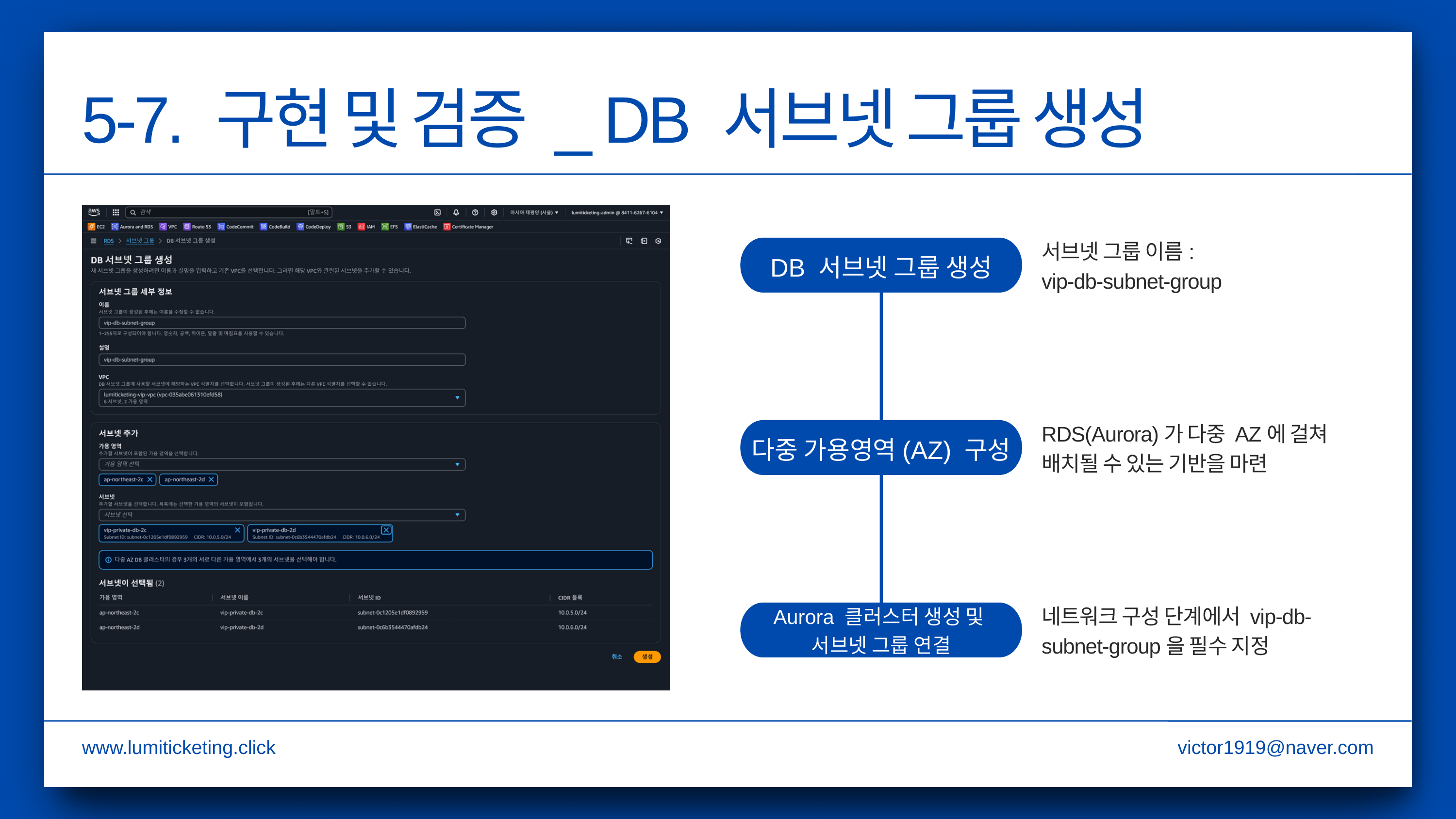

5-7. 구현 및 검증 _ DB 서브넷 그룹 생성

서브넷 그룹 이름:
vip-db-subnet-group

DB 서브넷 그룹 생성

RDS(Aurora)가 다중 AZ에 걸쳐 배치될 수 있는 기반을 마련

다중 가용영역(AZ) 구성
네트워크 구성 단계에서 vip-db-subnet-group을 필수 지정
Aurora 클러스터 생성 및
서브넷 그룹 연결

www.lumiticketing.click
victor1919@naver.com